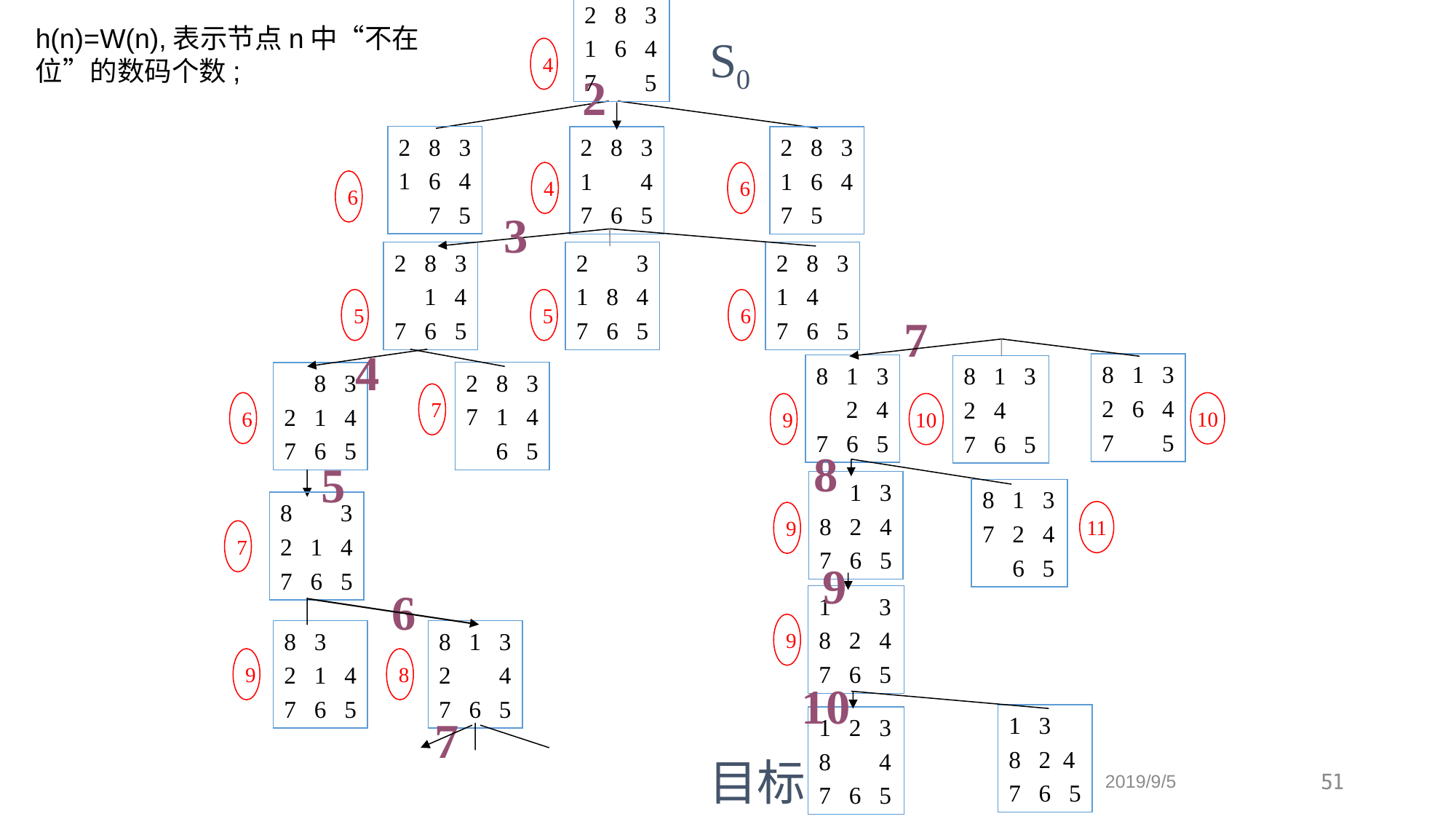

2   8   3
1   6   4
7        5
h(n)=W(n),表示节点n中“不在位”的数码个数;

S0
4
2

2   8   3
1   6   4
     7   5
2   8   3
1        4
7   6   5
2   8   3
1   6   4
7   5
4
6
6
3

2   8   3
     1   4
7   6   5
2        3
1   8   4
7   6   5
2   8   3
1   4
7   6   5
5
5
6
7
4

8   1   3
2   6   4
7        5
8   1   3
     2   4
7   6   5
8   1   3
2   4
7   6   5
2   8   3
7   1   4
     6   5
     8   3
2   1   4
7   6   5
7
6
10
9
10
8
5

     1   3
8   2   4
7   6   5
8   1   3
7   2   4
     6   5
8        3
2   1   4
7   6   5
11
9
7
9

6
1        3
8   2   4
7   6   5

9
8   3
2   1   4
7   6   5
8   1   3
2        4
7   6   5
9
8
10

1   3
8   2  4
7   6   5
7
1   2   3
8        4
7   6   5

目标
51
2019/9/5